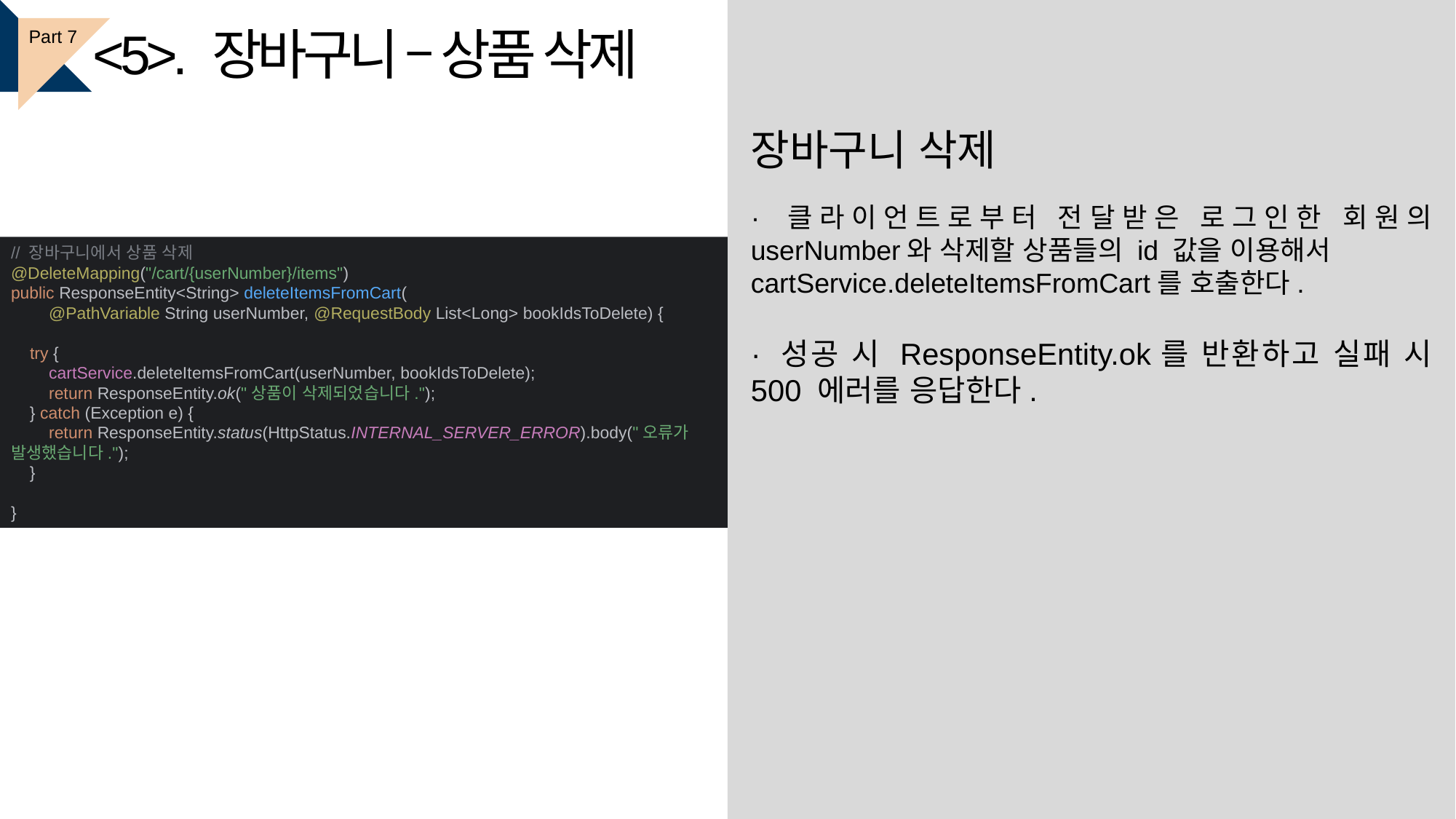

<5>. 장바구니 – 상품 삭제

Part 7
장바구니 삭제
· 클라이언트로부터 전달받은 로그인한 회원의 userNumber와 삭제할 상품들의 id 값을 이용해서
cartService.deleteItemsFromCart를 호출한다.

· 성공 시 ResponseEntity.ok를 반환하고 실패 시 500 에러를 응답한다.
// 장바구니에서 상품 삭제
@DeleteMapping("/cart/{userNumber}/items")
public ResponseEntity<String> deleteItemsFromCart(
        @PathVariable String userNumber, @RequestBody List<Long> bookIdsToDelete) {
    try {
        cartService.deleteItemsFromCart(userNumber, bookIdsToDelete);
        return ResponseEntity.ok("상품이 삭제되었습니다.");
    } catch (Exception e) {
        return ResponseEntity.status(HttpStatus.INTERNAL_SERVER_ERROR).body("오류가 발생했습니다.");
    }
}